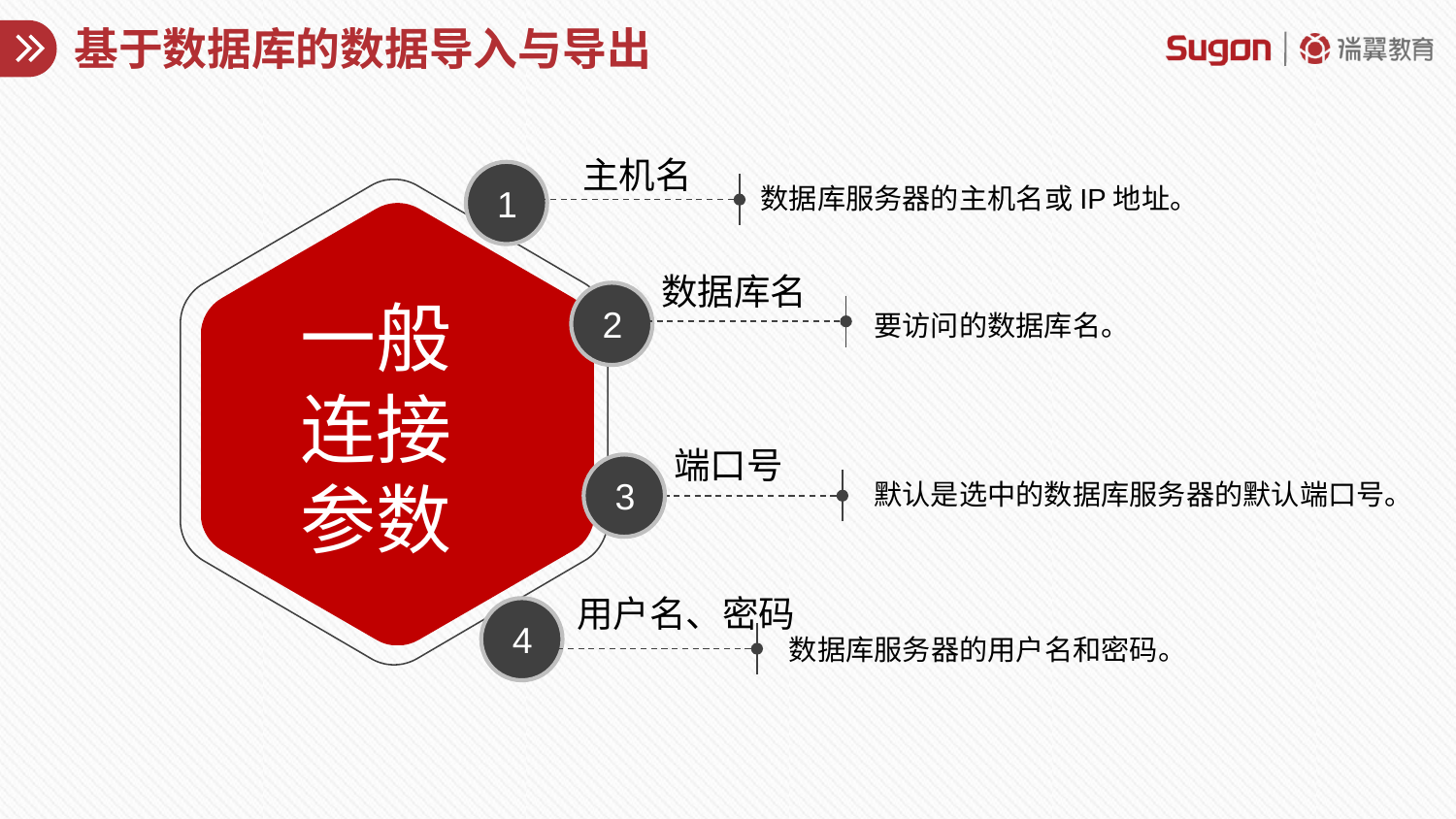

# 基于数据库的数据导入与导出
主机名
1
数据库服务器的主机名或IP地址。

数据库名
2
一般连接参数
要访问的数据库名。
端口号
3
默认是选中的数据库服务器的默认端口号。
用户名、密码
4
数据库服务器的用户名和密码。